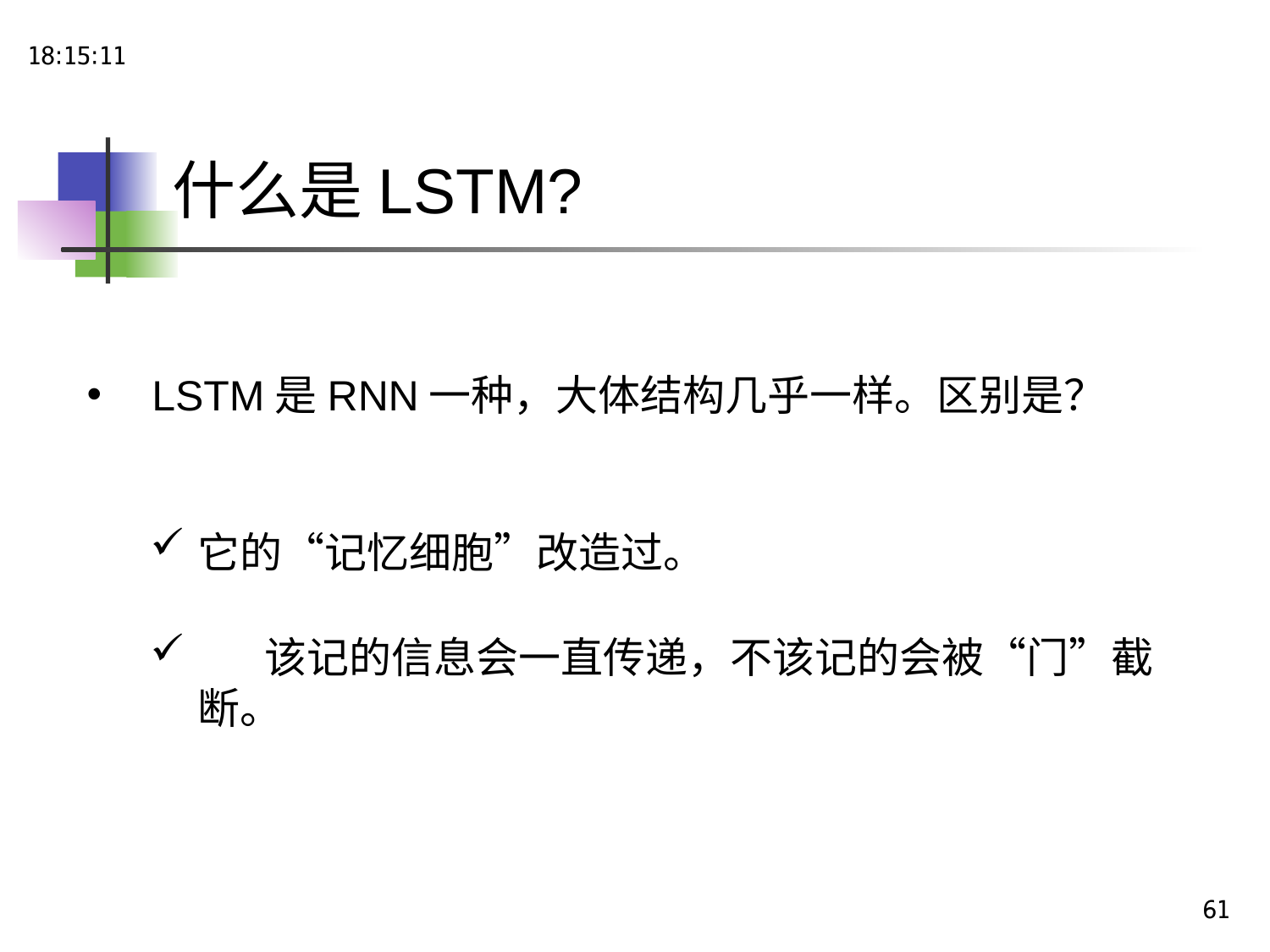

18:15:11
# 什么是LSTM?
LSTM是RNN一种，大体结构几乎一样。区别是？

它的“记忆细胞”改造过。

	该记的信息会一直传递，不该记的会被“门”截断。

61